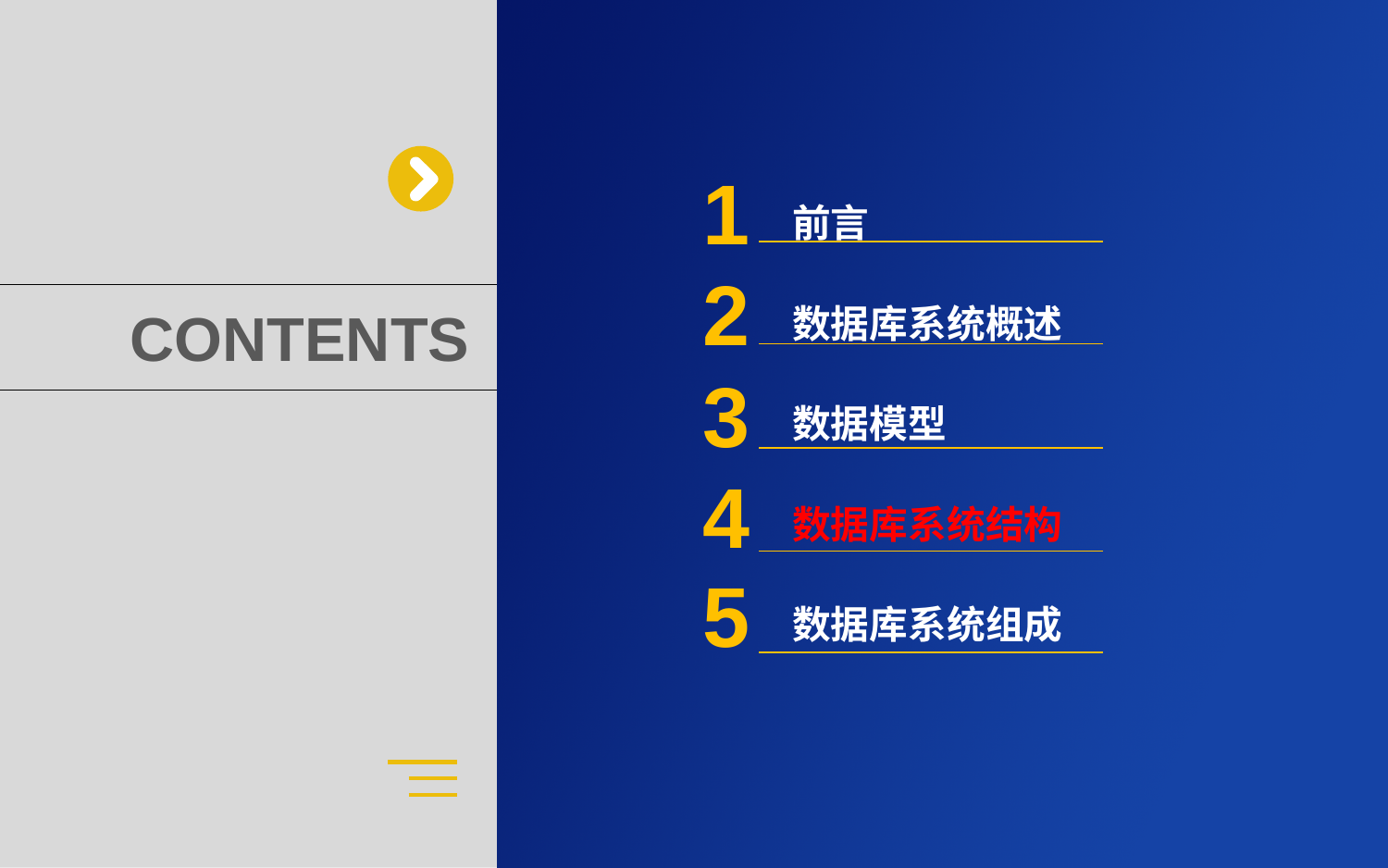

前言
数据库系统概述
数据模型
数据库系统结构
数据库系统组成
1
2
3
4
5